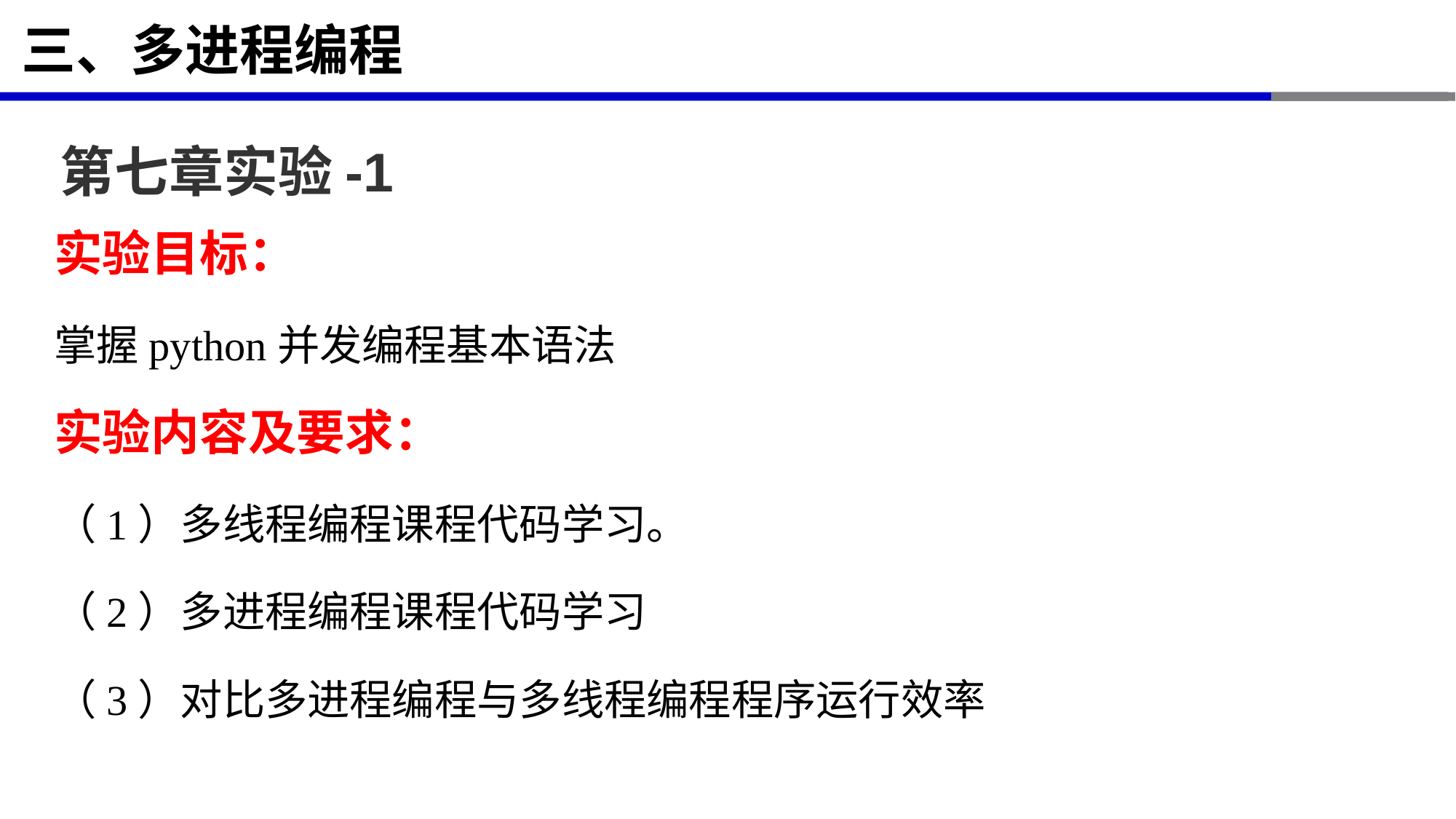

# 三、多进程编程
第七章实验-1
实验目标：
掌握python并发编程基本语法
实验内容及要求：
（1）多线程编程课程代码学习。
（2）多进程编程课程代码学习
（3）对比多进程编程与多线程编程程序运行效率